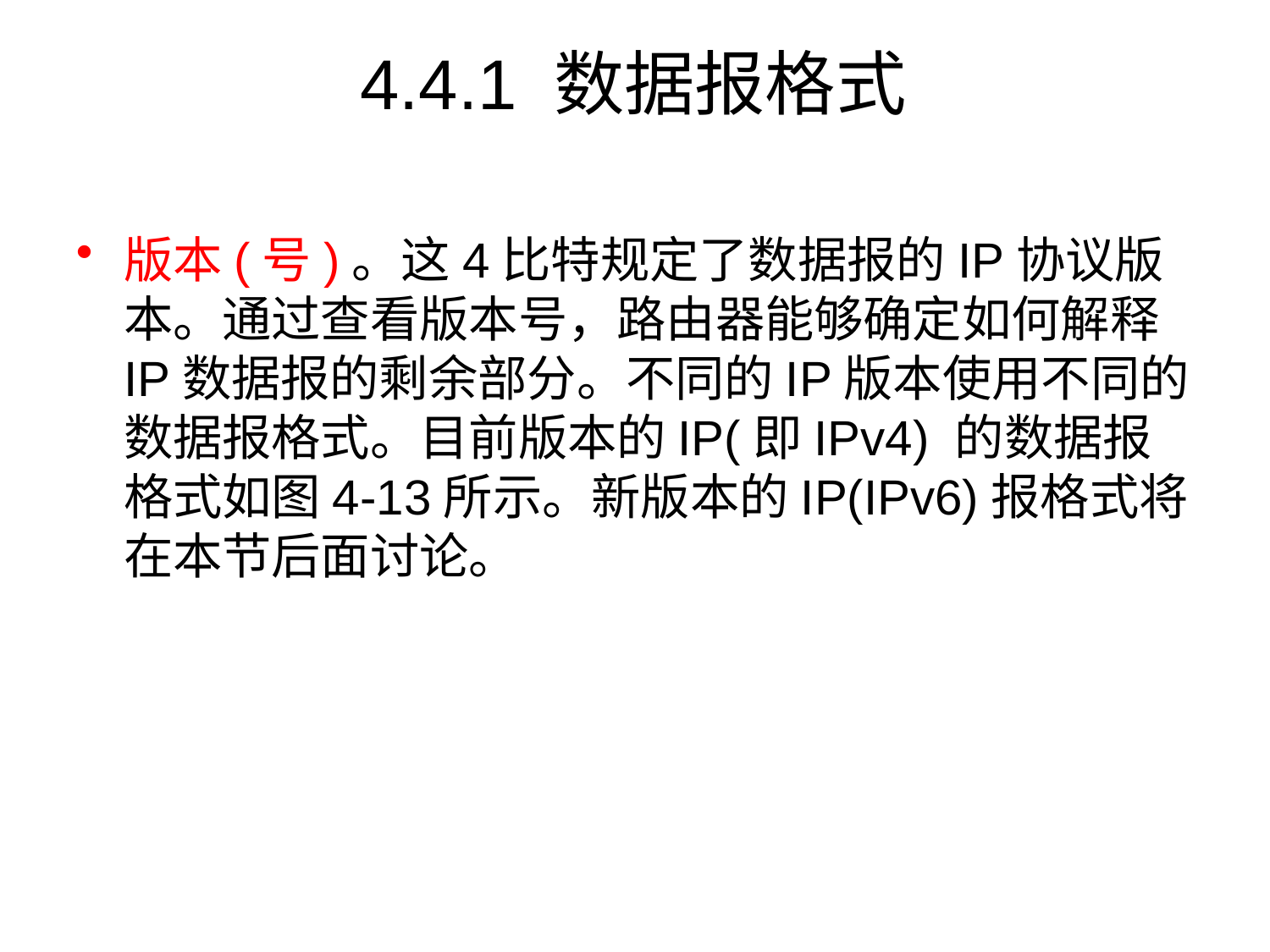

# 4.4.1 数据报格式
版本(号)。这4比特规定了数据报的IP协议版本。通过查看版本号，路由器能够确定如何解释IP数据报的剩余部分。不同的IP版本使用不同的数据报格式。目前版本的IP(即IPv4) 的数据报格式如图4-13所示。新版本的IP(IPv6)报格式将在本节后面讨论。